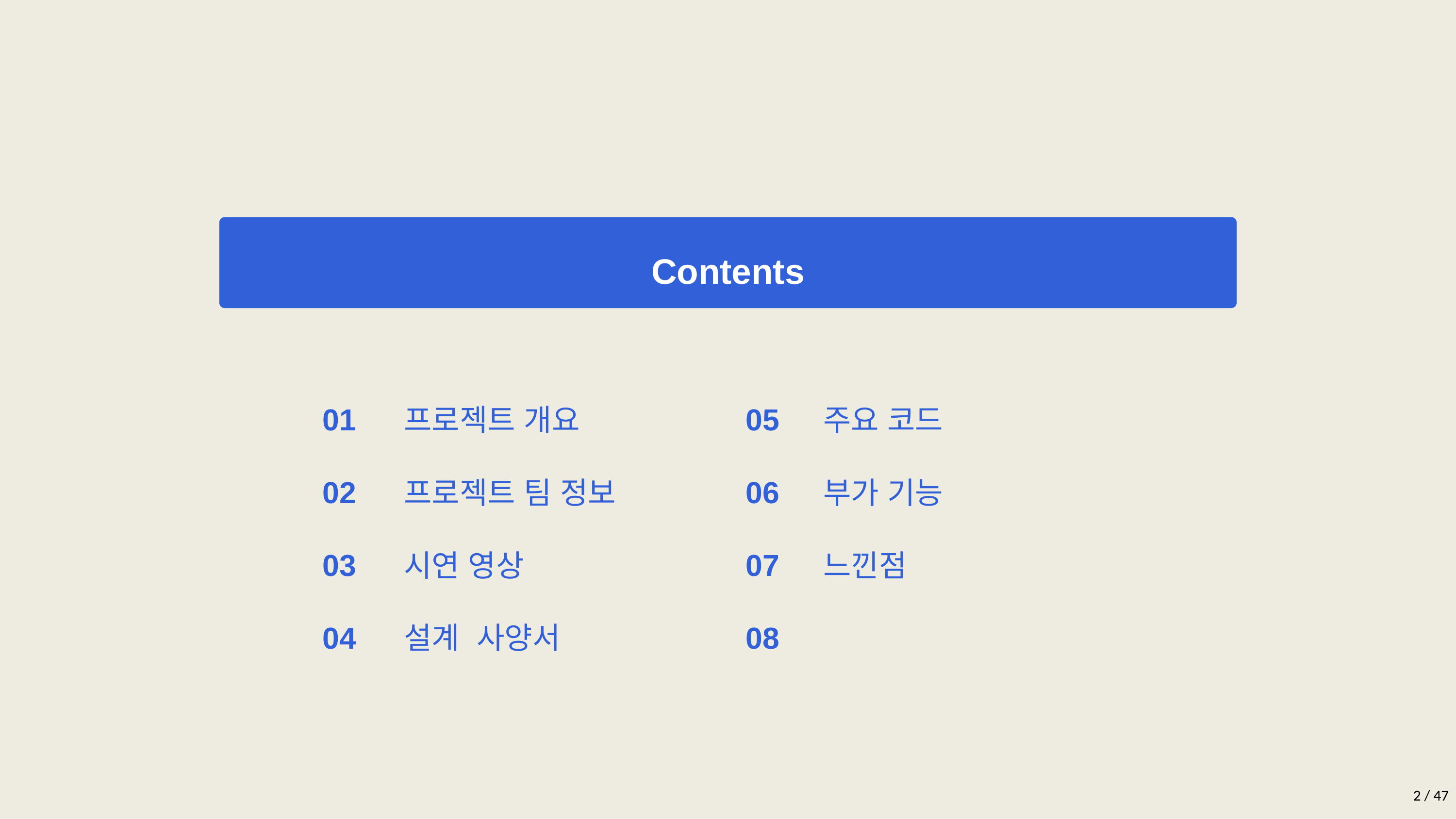

Contents
01
02
03
04
05
06
07
08
프로젝트 개요
프로젝트 팀 정보
시연 영상
설계 	사양서

주요 코드
부가 기능
느낀점

2 / 47